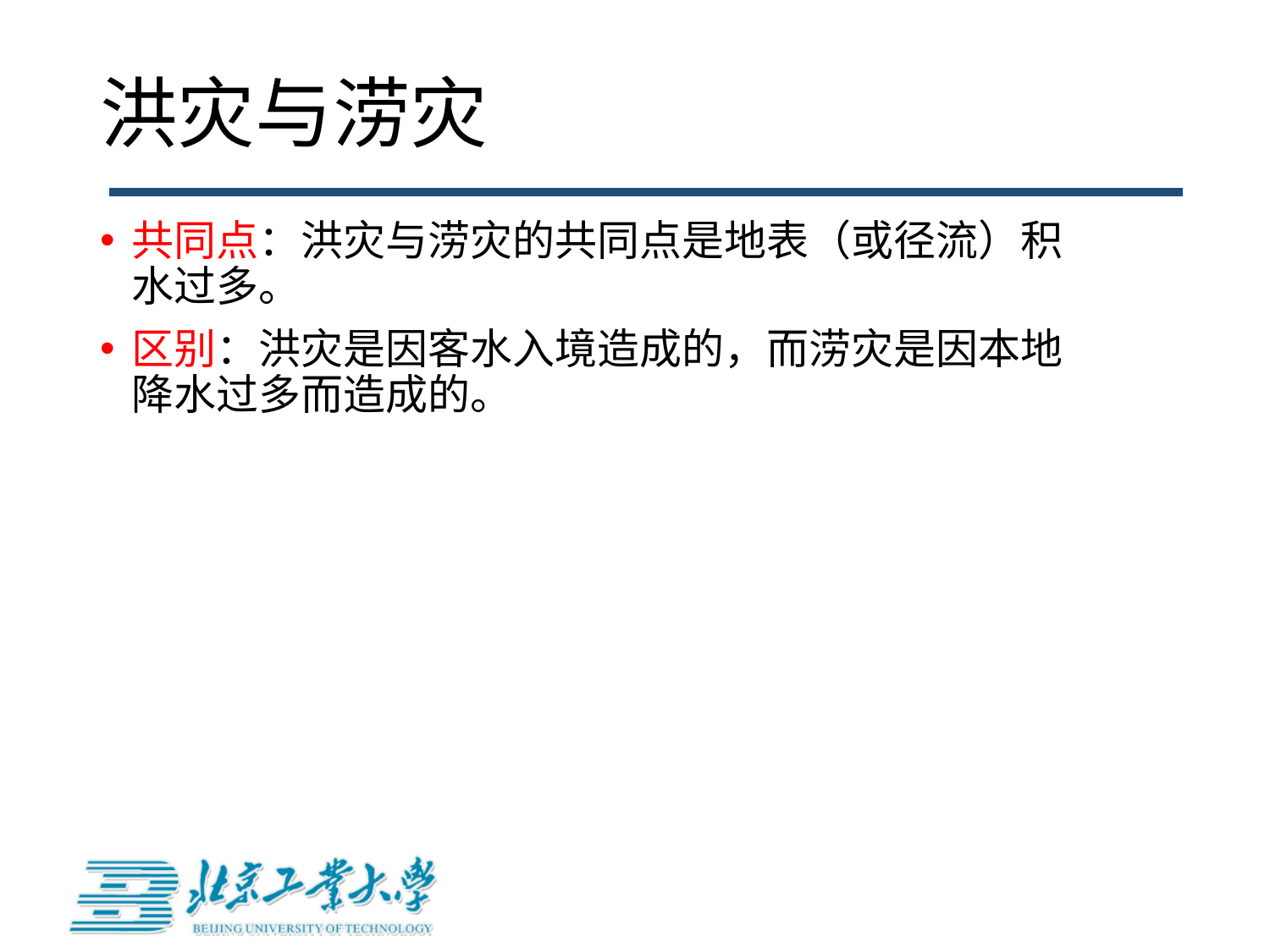

# 洪灾与涝灾
共同点：洪灾与涝灾的共同点是地表（或径流）积水过多。
区别：洪灾是因客水入境造成的，而涝灾是因本地降水过多而造成的。